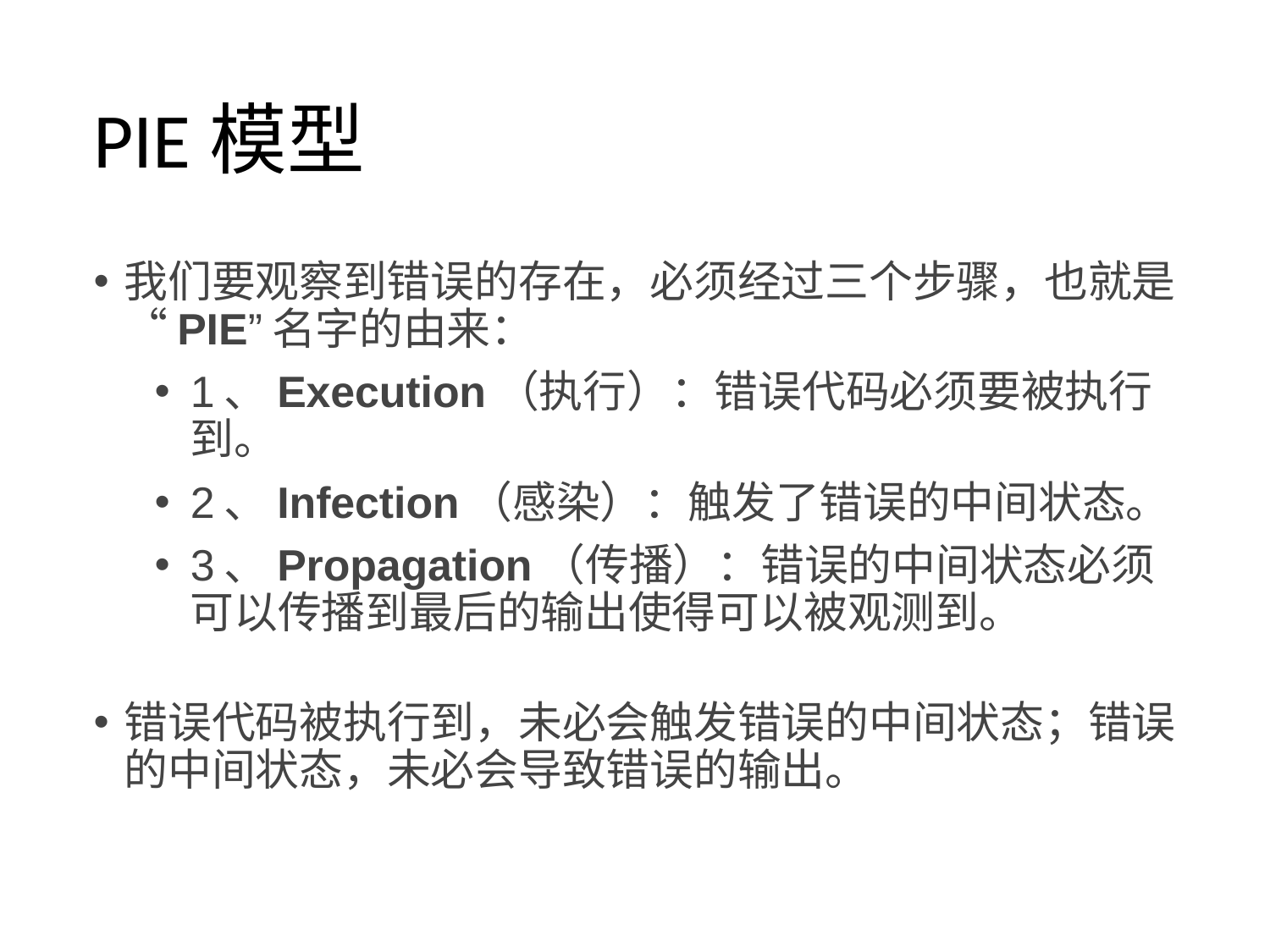

# PIE模型
我们要观察到错误的存在，必须经过三个步骤，也就是“PIE”名字的由来：
1、Execution（执行）：错误代码必须要被执行到。
2、Infection（感染）：触发了错误的中间状态。
3、Propagation（传播）：错误的中间状态必须可以传播到最后的输出使得可以被观测到。
错误代码被执行到，未必会触发错误的中间状态；错误的中间状态，未必会导致错误的输出。